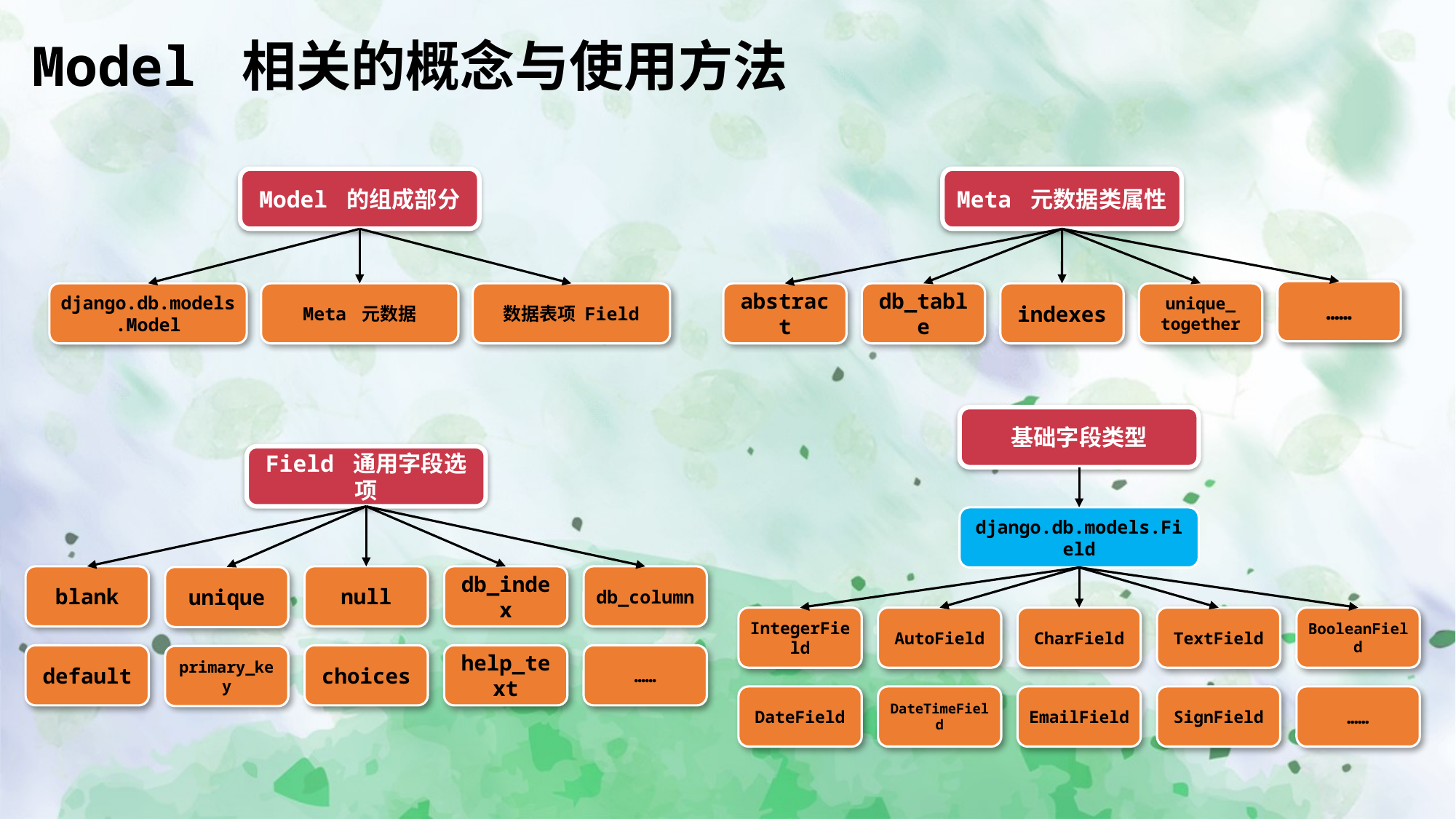

Model 相关的概念与使用方法
Model 的组成部分
Meta 元数据类属性
……
unique_
together
indexes
db_table
django.db.models
.Model
Meta 元数据
数据表项 Field
abstract
基础字段类型
Field 通用字段选项
django.db.models.Field
blank
null
db_index
db_column
unique
BooleanField
TextField
CharField
IntegerField
AutoField
default
choices
help_text
……
primary_key
……
SignField
EmailField
DateTimeField
DateField